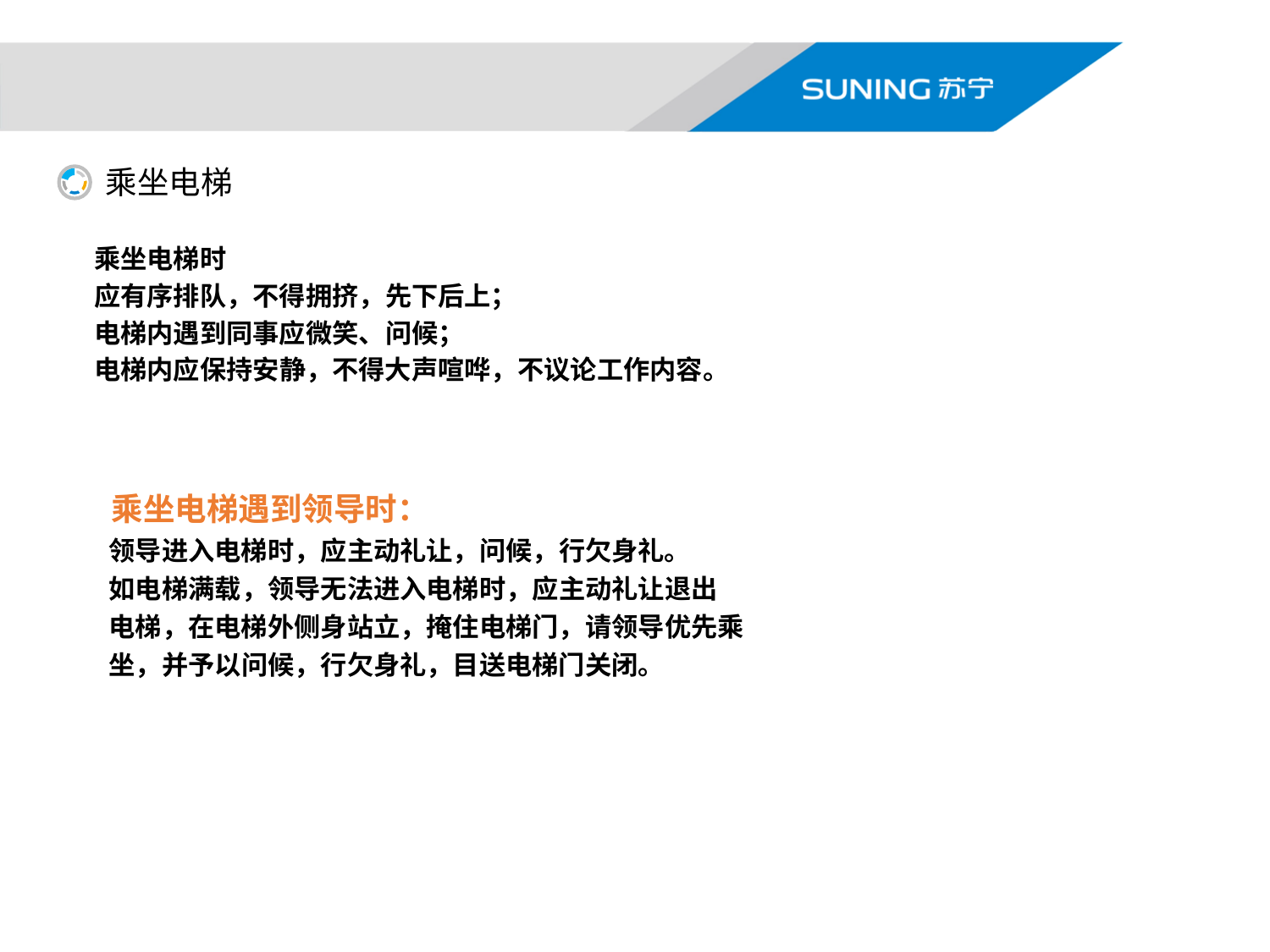

乘坐电梯

### Chart

| Category | 列1 |
|---|---|
| 第一季度 | 5.0 |
| 第二季度 | 5.0 |
| 第三季度 | 5.0 |
| 第四季度 | 5.0 |
| 第五基地 | 5.0 |
乘坐电梯时
应有序排队，不得拥挤，先下后上；
电梯内遇到同事应微笑、问候；
电梯内应保持安静，不得大声喧哗，不议论工作内容。

 乘坐电梯遇到领导时：
 领导进入电梯时，应主动礼让，问候，行欠身礼。
 如电梯满载，领导无法进入电梯时，应主动礼让退出
 电梯，在电梯外侧身站立，掩住电梯门，请领导优先乘
 坐，并予以问候，行欠身礼，目送电梯门关闭。